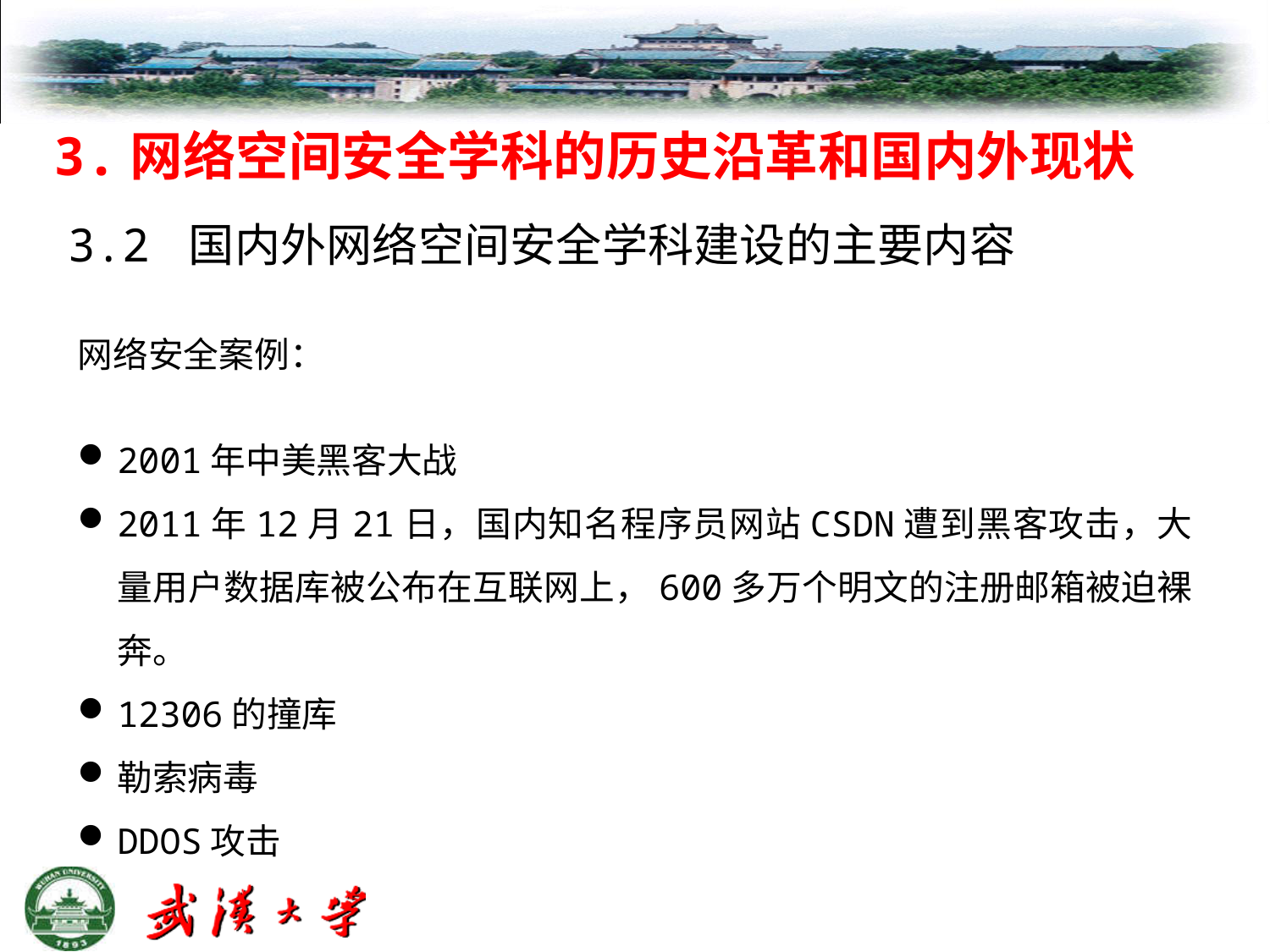

# 3.网络空间安全学科的历史沿革和国内外现状
3.2 国内外网络空间安全学科建设的主要内容
网络安全案例：

2001年中美黑客大战
2011年12月21日，国内知名程序员网站CSDN遭到黑客攻击，大量用户数据库被公布在互联网上，600多万个明文的注册邮箱被迫裸奔。
12306的撞库
勒索病毒
DDOS攻击